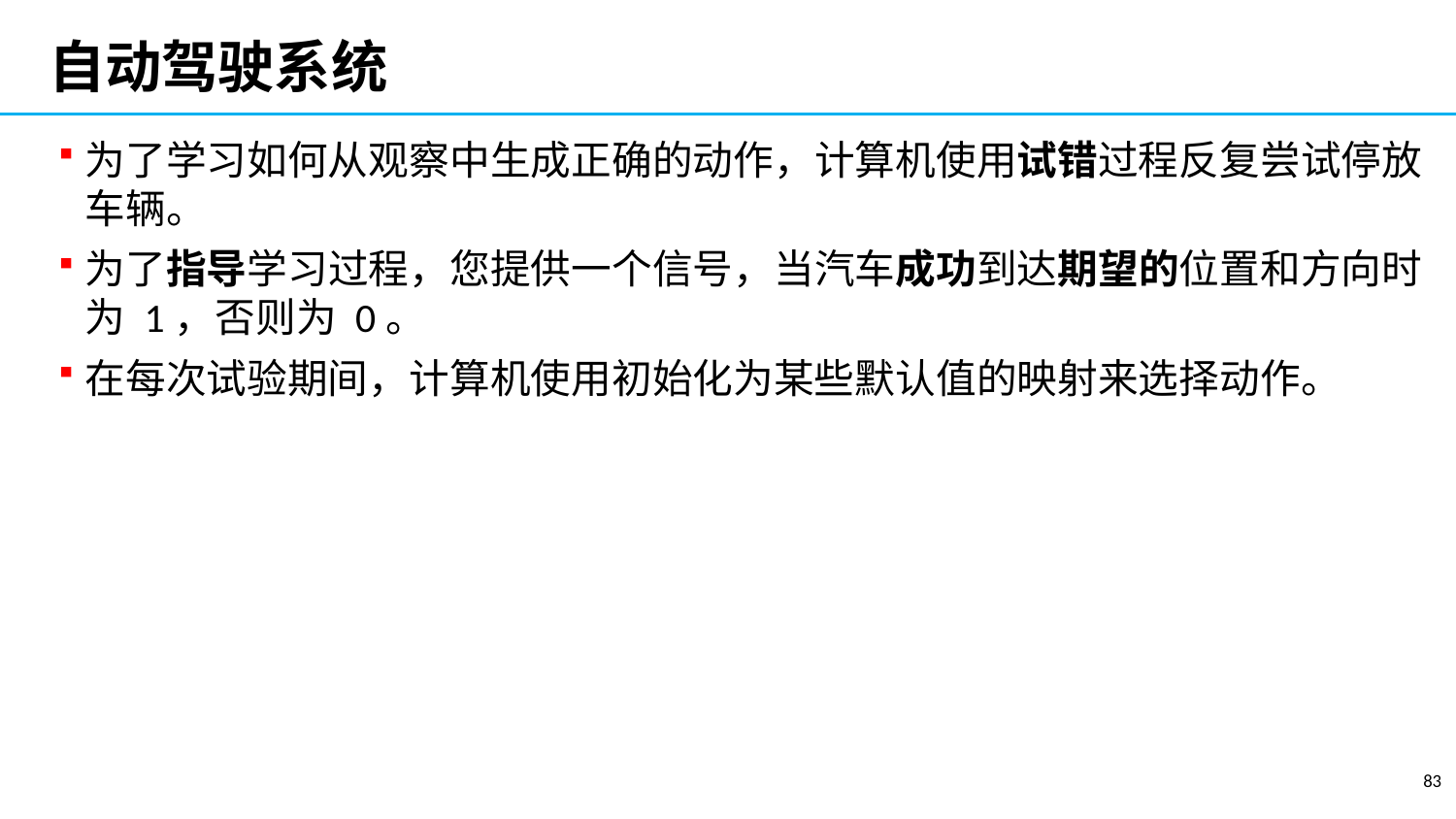

# 自动驾驶系统

为了学习如何从观察中生成正确的动作，计算机使用试错过程反复尝试停放车辆。
为了指导学习过程，您提供一个信号，当汽车成功到达期望的位置和方向时为 1，否则为 0。
在每次试验期间，计算机使用初始化为某些默认值的映射来选择动作。
83